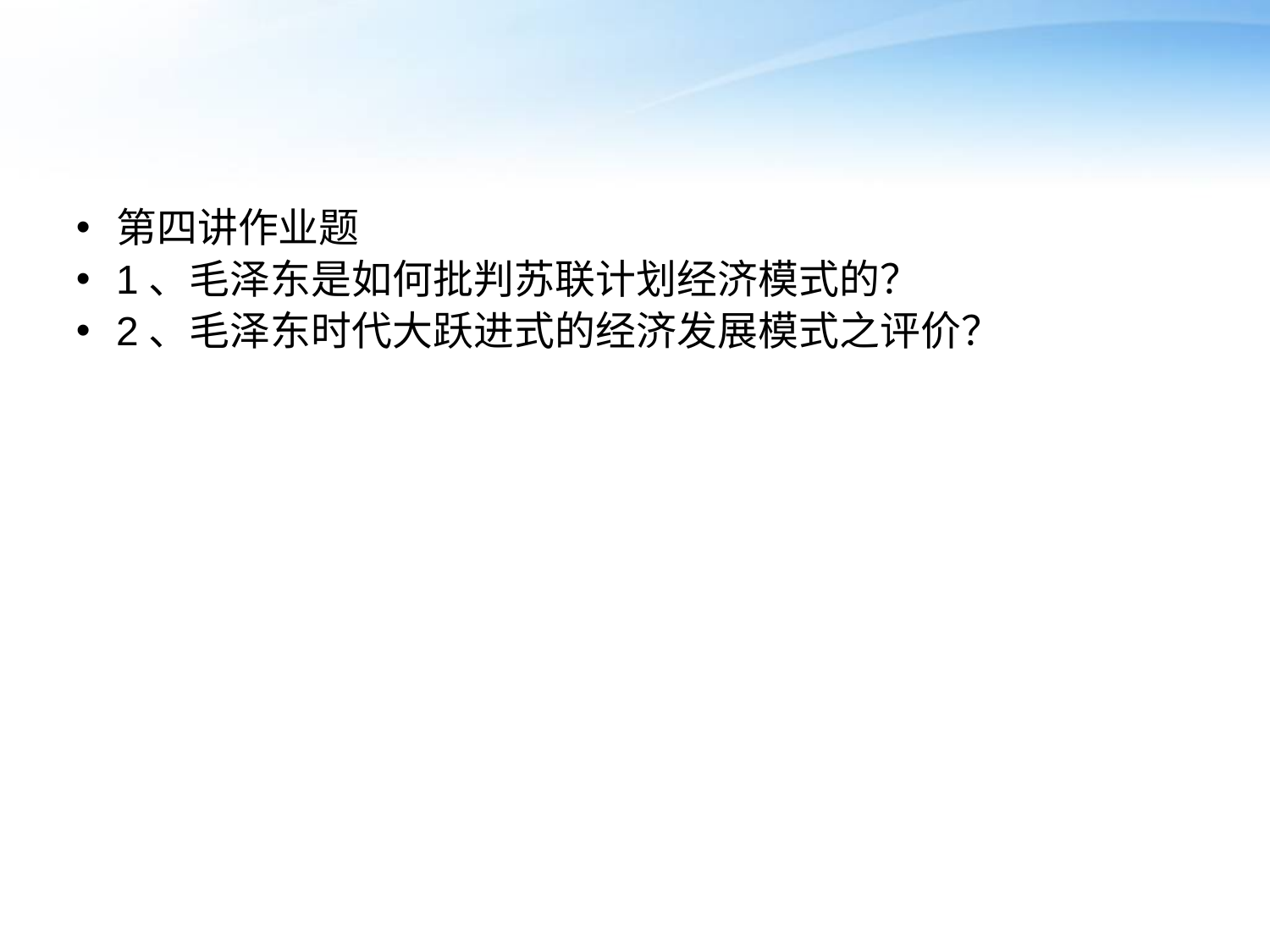

#
第四讲作业题
1、毛泽东是如何批判苏联计划经济模式的？
2、毛泽东时代大跃进式的经济发展模式之评价？